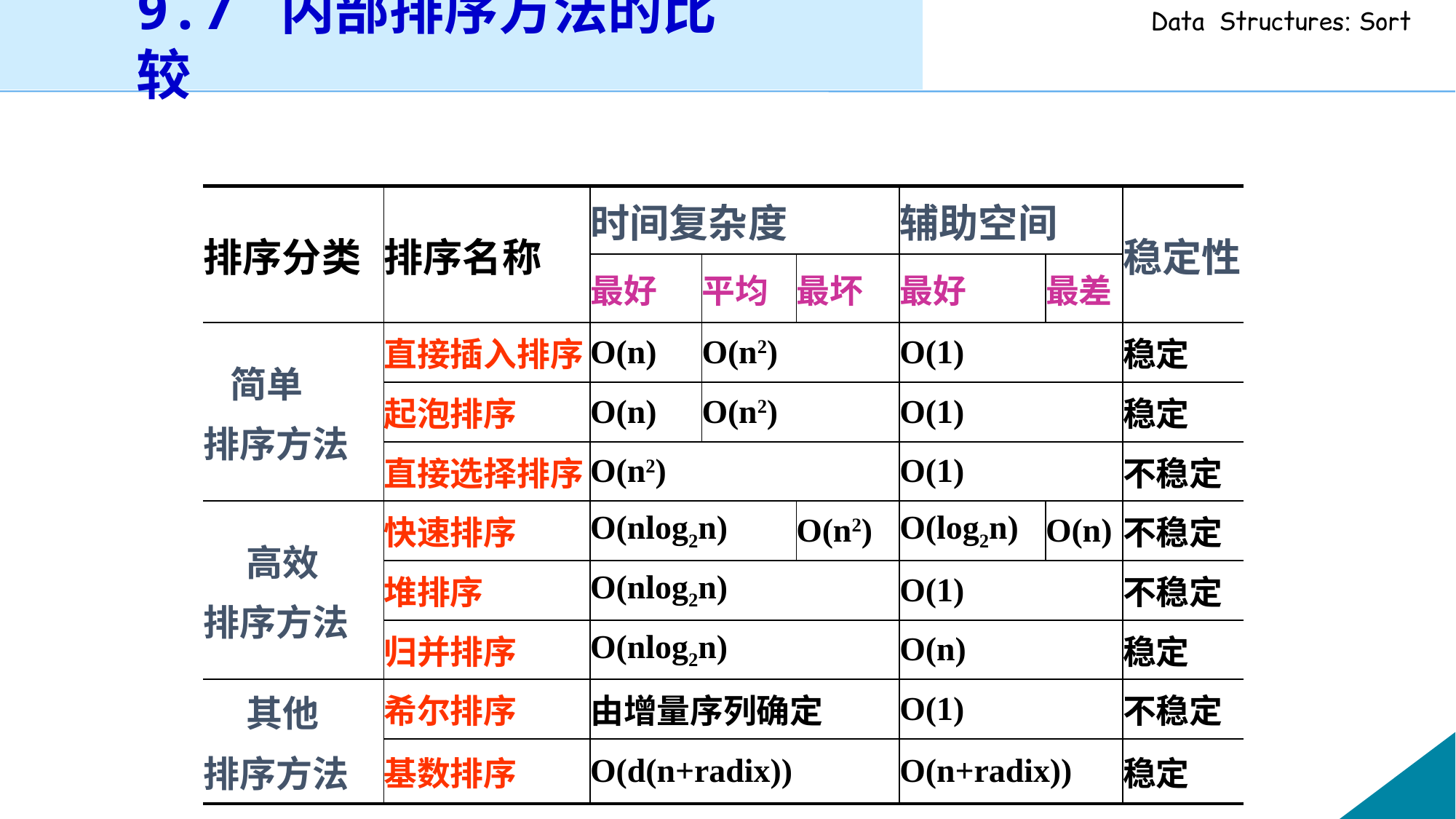

9.7 内部排序方法的比较
| 排序分类 | 排序名称 | 时间复杂度 |  |  | 辅助空间 |  | 稳定性 |
| --- | --- | --- | --- | --- | --- | --- | --- |
|  |  | 最好 | 平均 | 最坏 | 最好 | 最差 |  |
| 简单 排序方法 | 直接插入排序 | O(n) | O(n2) |  | O(1) |  | 稳定 |
|  | 起泡排序 | O(n) | O(n2) |  | O(1) |  | 稳定 |
|  | 直接选择排序 | O(n2) |  |  | O(1) |  | 不稳定 |
| 高效 排序方法 | 快速排序 | O(nlog2n) |  | O(n2) | O(log2n) | O(n) | 不稳定 |
|  | 堆排序 | O(nlog2n) |  |  | O(1) |  | 不稳定 |
|  | 归并排序 | O(nlog2n) |  |  | O(n) |  | 稳定 |
| 其他 排序方法 | 希尔排序 | 由增量序列确定 |  |  | O(1) |  | 不稳定 |
|  | 基数排序 | O(d(n+radix)) |  |  | O(n+radix)) |  | 稳定 |